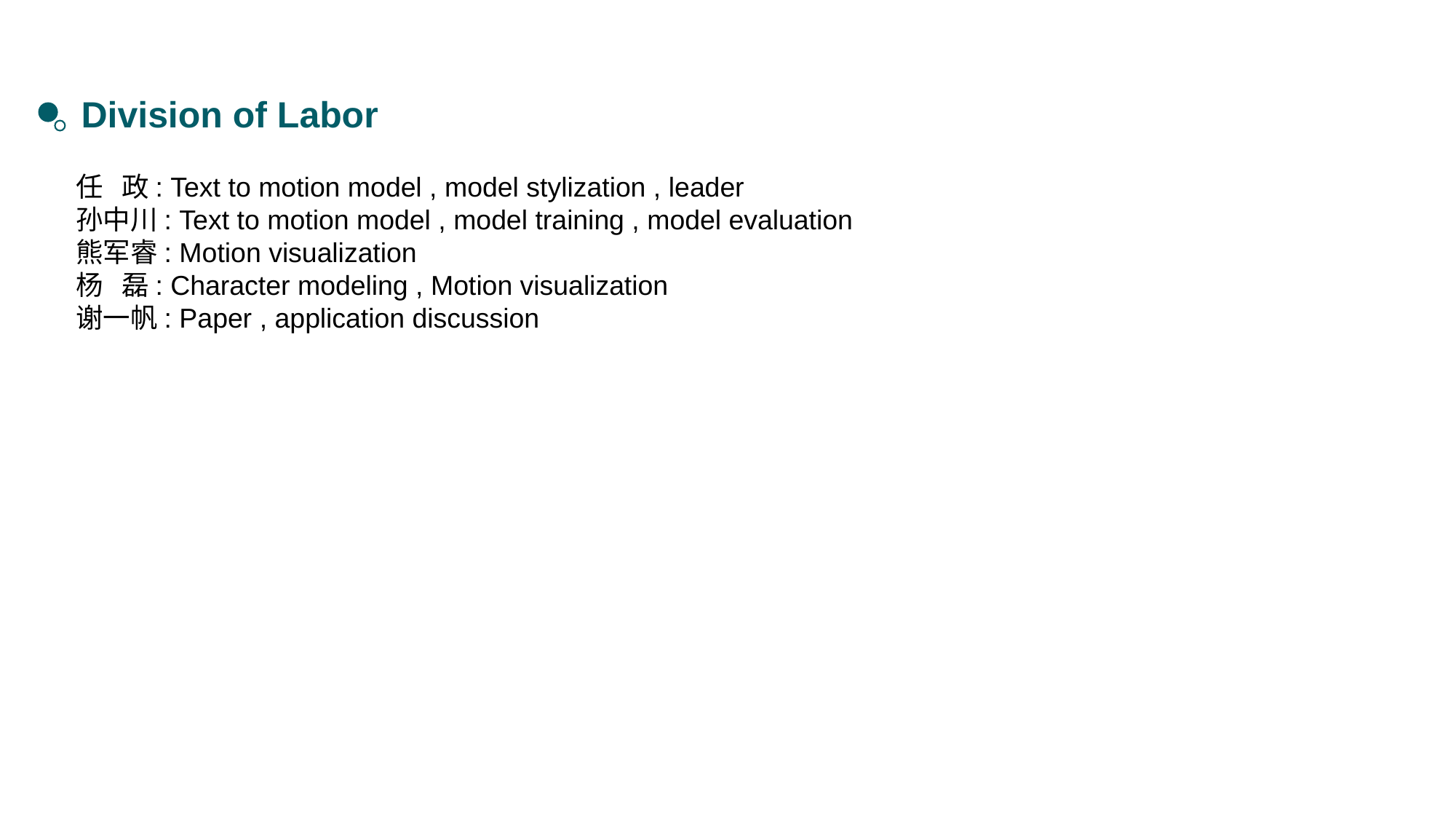

Division of Labor

任   政: Text to motion model , model stylization , leader
孙中川: Text to motion model , model training , model evaluation
熊军睿: Motion visualization
杨   磊: Character modeling , Motion visualization
谢一帆: Paper , application discussion
单击添加标题